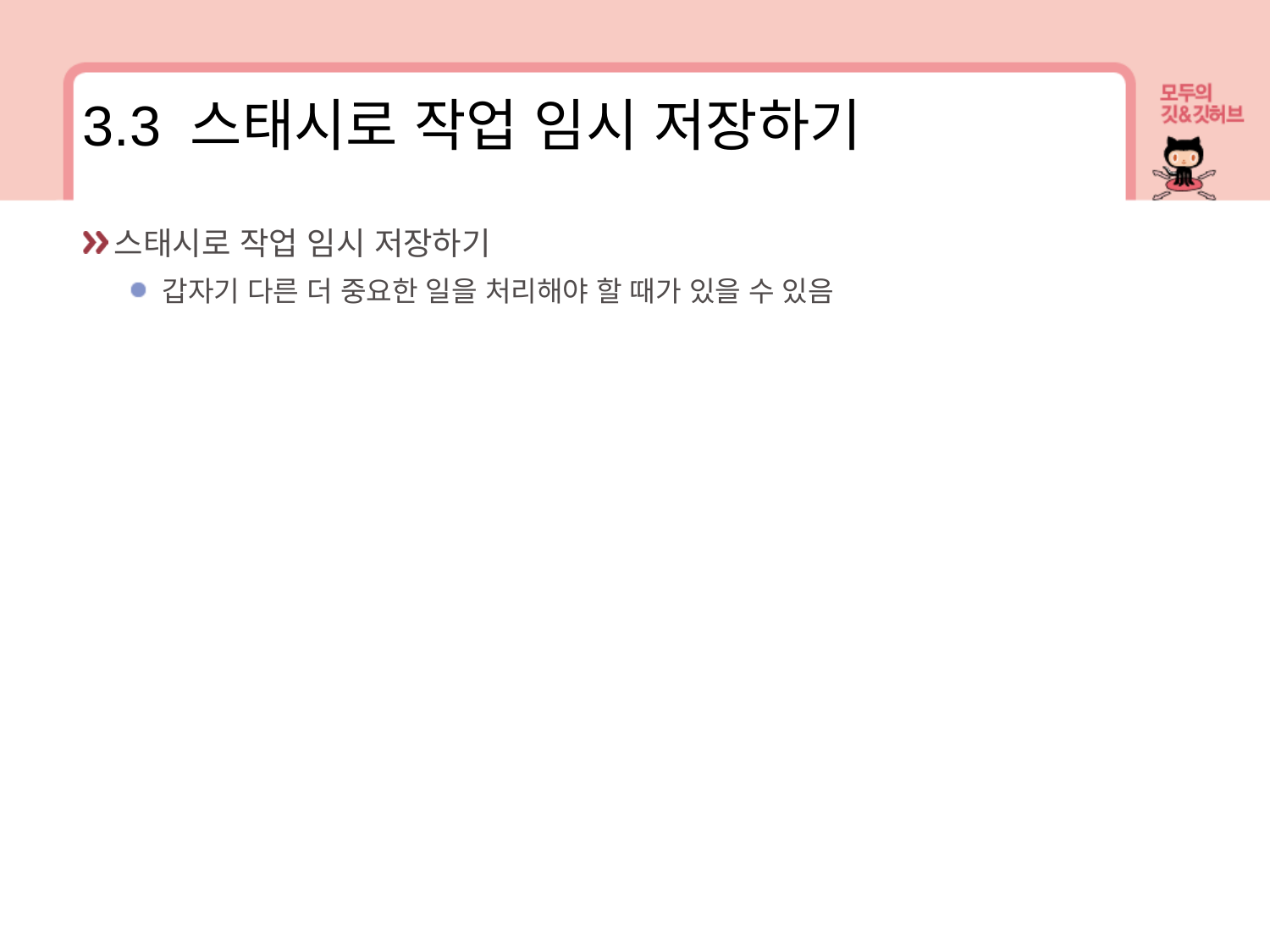

3.3 스태시로 작업 임시 저장하기
스태시로 작업 임시 저장하기
갑자기 다른 더 중요한 일을 처리해야 할 때가 있을 수 있음